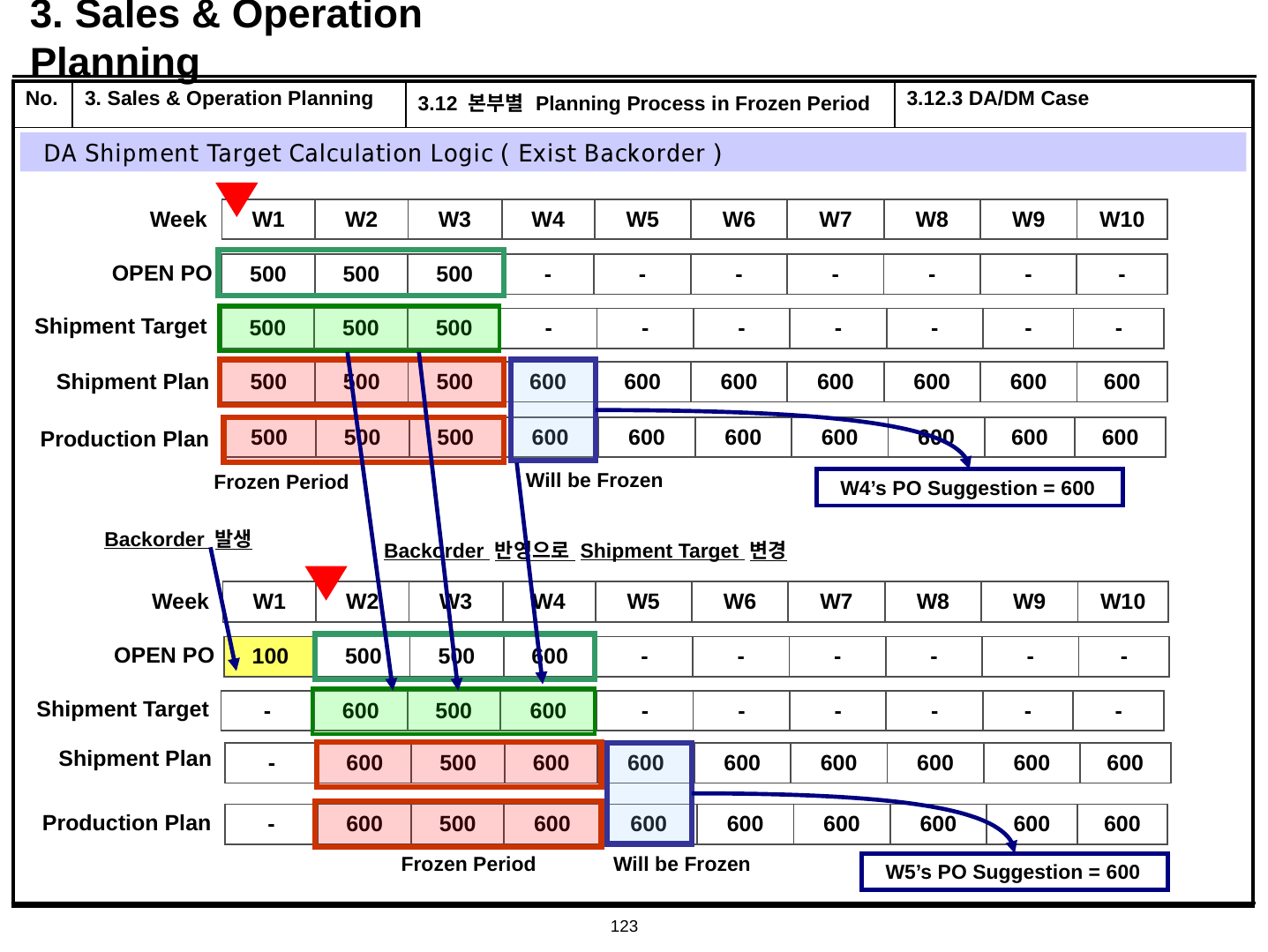

# 3. Sales & Operation Planning
| No. | 3. Sales & Operation Planning | 3.12 본부별 Planning Process in Frozen Period | 3.12.3 DA/DM Case |
| --- | --- | --- | --- |
|  |  |  |  |
DA Shipment Target Calculation Logic ( Exist Backorder )

Week
| W1 | W2 | W3 | W4 | W5 | W6 | W7 | W8 | W9 | W10 |
| --- | --- | --- | --- | --- | --- | --- | --- | --- | --- |

OPEN PO
| 500 | 500 | 500 | - | - | - | - | - | - | - |
| --- | --- | --- | --- | --- | --- | --- | --- | --- | --- |
Shipment Target

| 500 | 500 | 500 | - | - | - | - | - | - | - |
| --- | --- | --- | --- | --- | --- | --- | --- | --- | --- |

Shipment Plan
| 500 | 500 | 500 | 600 | 600 | 600 | 600 | 600 | 600 | 600 |
| --- | --- | --- | --- | --- | --- | --- | --- | --- | --- |

| 500 | 500 | 500 | 600 | 600 | 600 | 600 | 600 | 600 | 600 |
| --- | --- | --- | --- | --- | --- | --- | --- | --- | --- |
Production Plan
Will be Frozen
Frozen Period

W4’s PO Suggestion = 600
Backorder 발생
Backorder 반영으로 Shipment Target 변경

Week
| W1 | W2 | W3 | W4 | W5 | W6 | W7 | W8 | W9 | W10 |
| --- | --- | --- | --- | --- | --- | --- | --- | --- | --- |

OPEN PO
| 100 | 500 | 500 | 600 | - | - | - | - | - | - |
| --- | --- | --- | --- | --- | --- | --- | --- | --- | --- |
Shipment Target

| - | 600 | 500 | 600 | - | - | - | - | - | - |
| --- | --- | --- | --- | --- | --- | --- | --- | --- | --- |
Shipment Plan

| - | 600 | 500 | 600 | 600 | 600 | 600 | 600 | 600 | 600 |
| --- | --- | --- | --- | --- | --- | --- | --- | --- | --- |

Production Plan
| - | 600 | 500 | 600 | 600 | 600 | 600 | 600 | 600 | 600 |
| --- | --- | --- | --- | --- | --- | --- | --- | --- | --- |
Will be Frozen
Frozen Period
W5’s PO Suggestion = 600
123